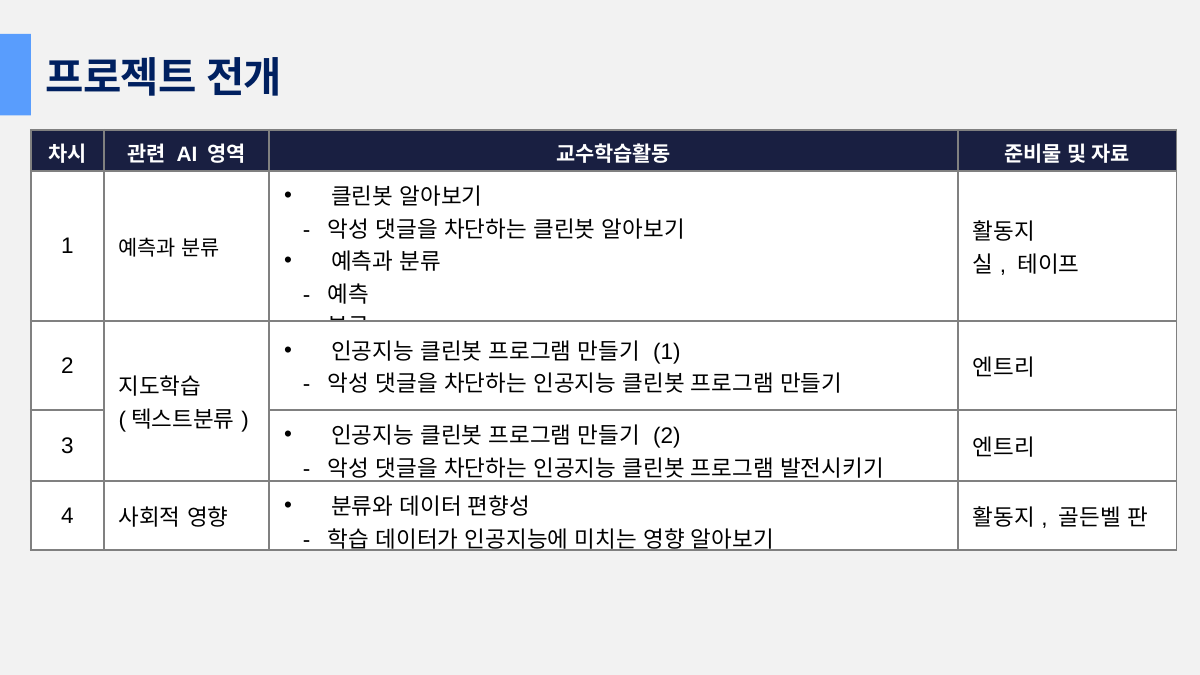

프로젝트 전개
| 차시 | 관련 AI 영역 | 교수학습활동 | 준비물 및 자료 |
| --- | --- | --- | --- |
| 1 | 예측과 분류 | 클린봇 알아보기 - 악성 댓글을 차단하는 클린봇 알아보기 예측과 분류 - 예측 - 분류 | 활동지 실, 테이프 |
| 2 | 지도학습 (텍스트분류) | 인공지능 클린봇 프로그램 만들기 (1) - 악성 댓글을 차단하는 인공지능 클린봇 프로그램 만들기 | 엔트리 |
| 3 |  | 인공지능 클린봇 프로그램 만들기 (2) - 악성 댓글을 차단하는 인공지능 클린봇 프로그램 발전시키기 | 엔트리 |
| 4 | 사회적 영향 | 분류와 데이터 편향성 - 학습 데이터가 인공지능에 미치는 영향 알아보기 | 활동지, 골든벨 판 |